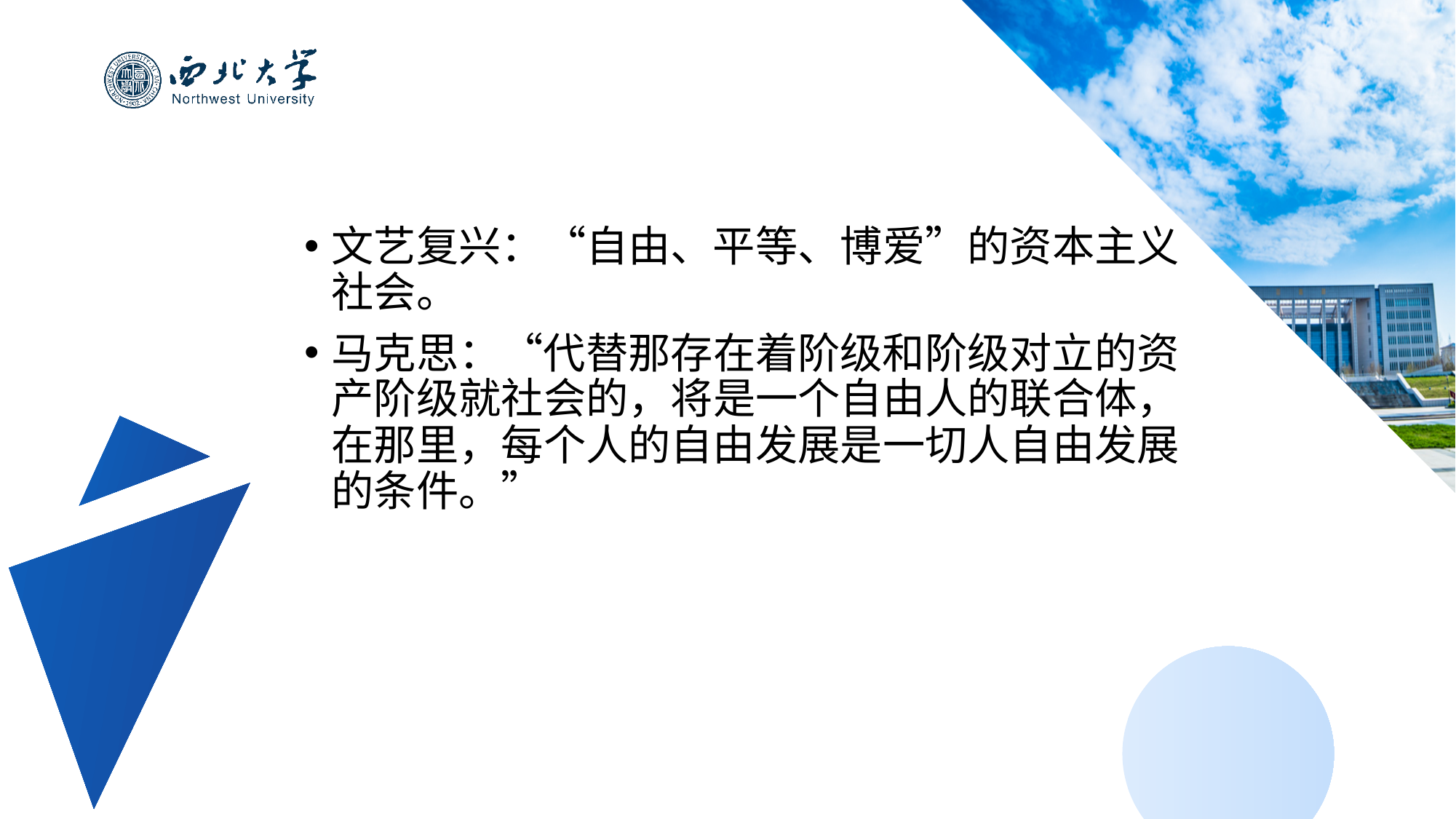

文艺复兴：“自由、平等、博爱”的资本主义社会。
马克思：“代替那存在着阶级和阶级对立的资产阶级就社会的，将是一个自由人的联合体，在那里，每个人的自由发展是一切人自由发展的条件。”